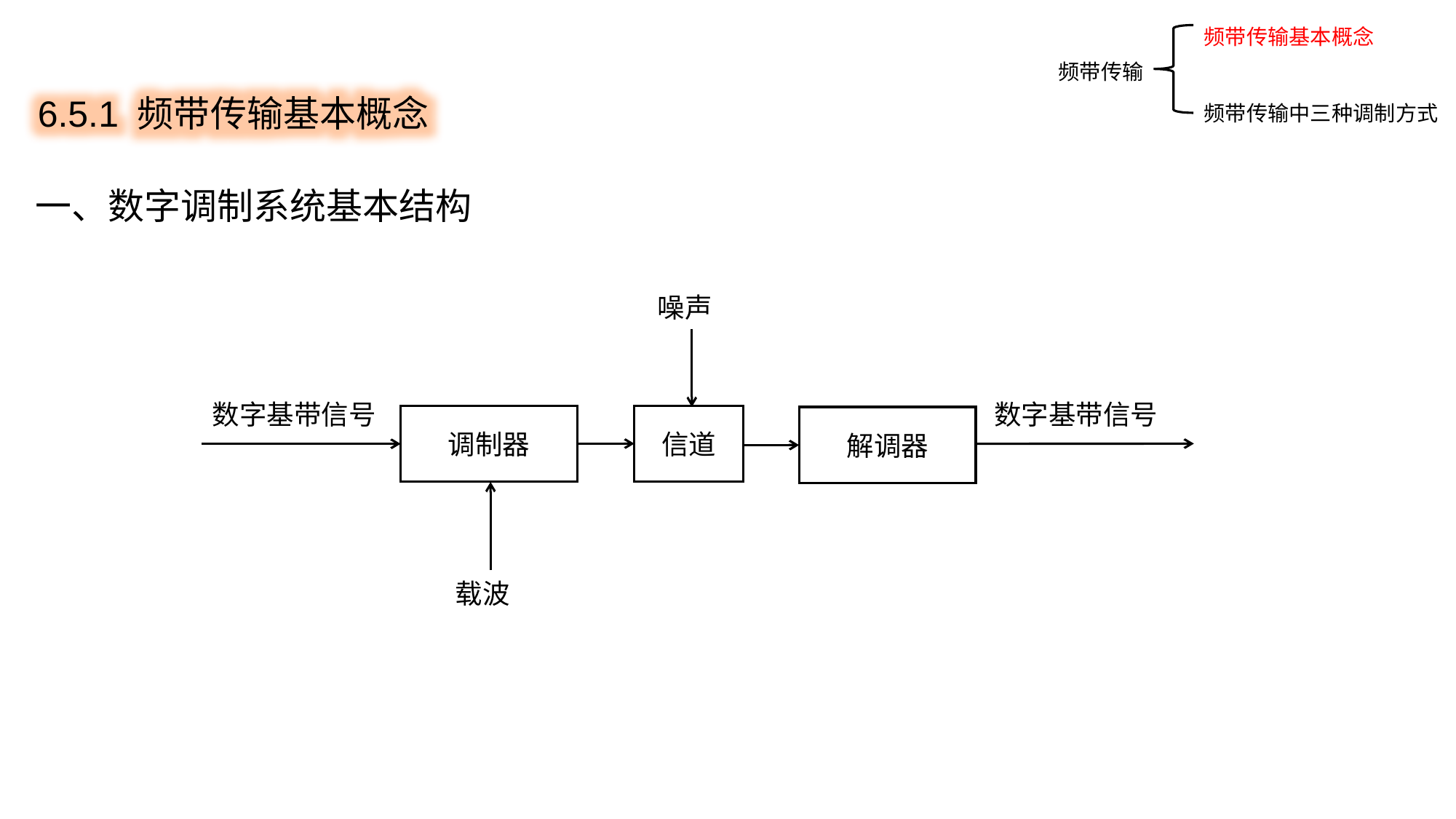

频带传输基本概念

频带传输中三种调制方式

6.5.1 频带传输基本概念
频带传输
一、数字调制系统基本结构
噪声
数字基带信号
数字基带信号
调制器
信道
解调器
载波